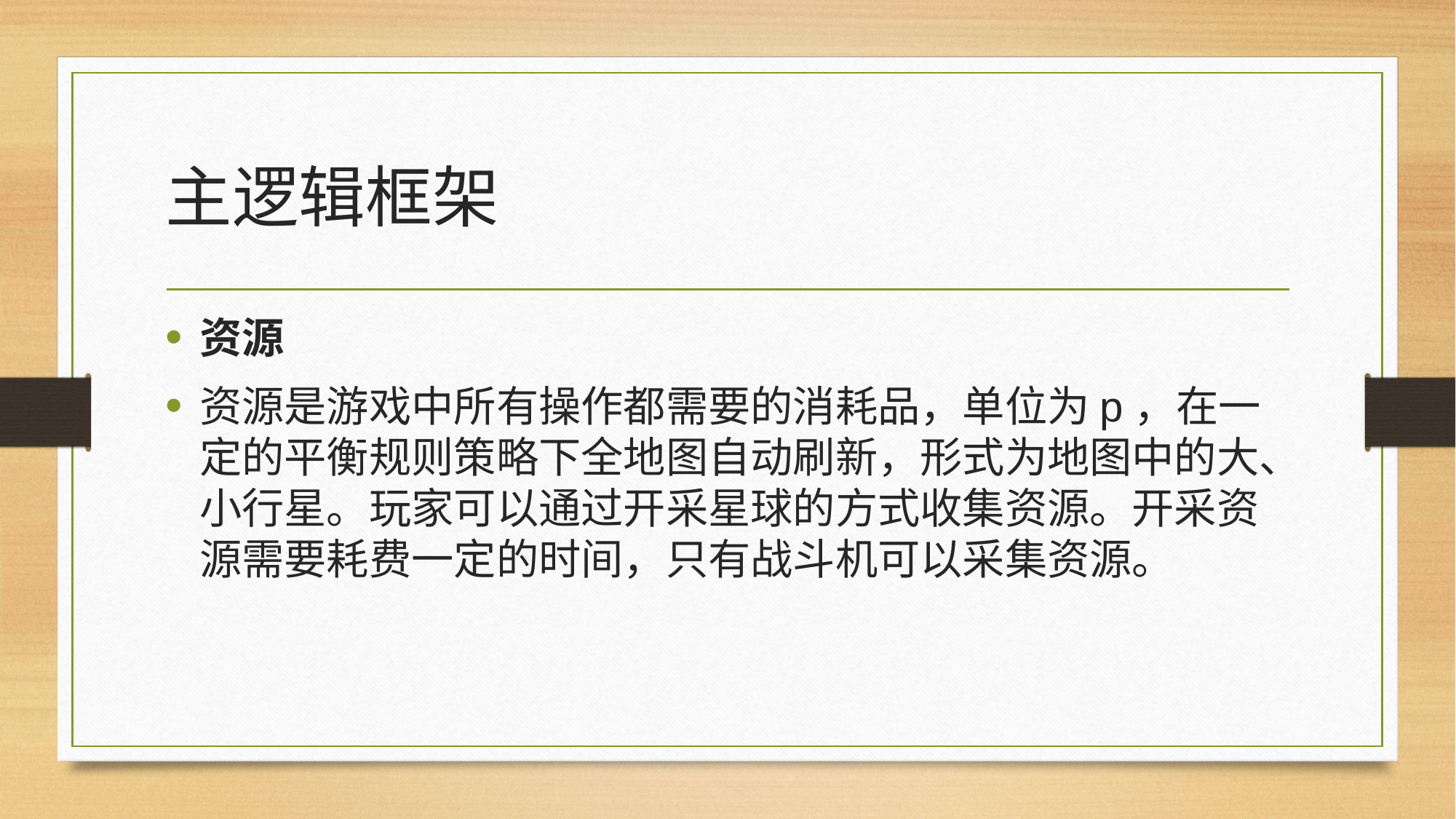

# 主逻辑框架
资源
资源是游戏中所有操作都需要的消耗品，单位为p，在一定的平衡规则策略下全地图自动刷新，形式为地图中的大、小行星。玩家可以通过开采星球的方式收集资源。开采资源需要耗费一定的时间，只有战斗机可以采集资源。